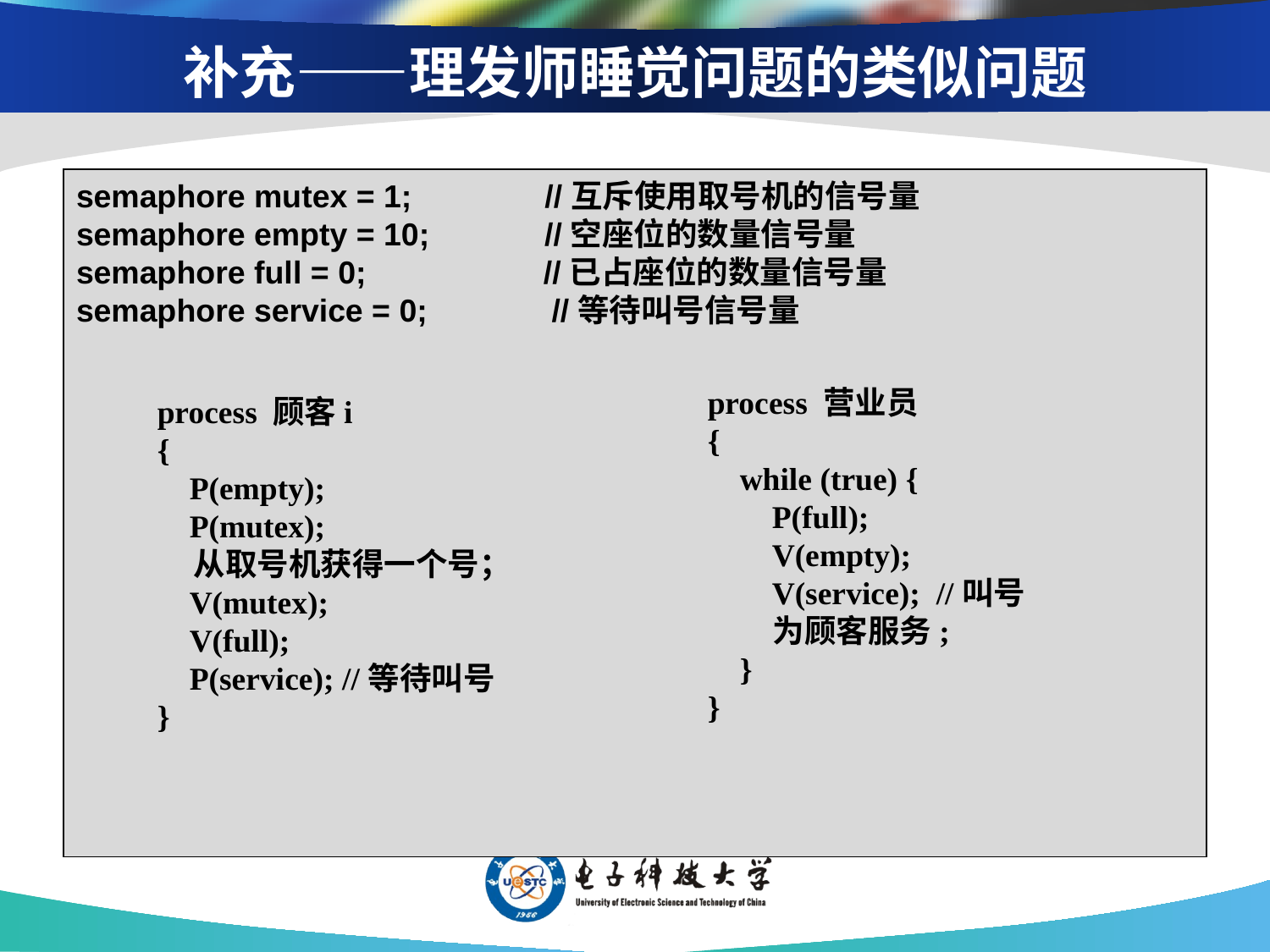

semaphore mutex = 1;               //互斥使用取号机的信号量
semaphore empty = 10;             //空座位的数量信号量
semaphore full = 0;                    //已占座位的数量信号量
semaphore service = 0;              //等待叫号信号量

补充——理发师睡觉问题的类似问题
process 营业员
{
    while (true) {
        P(full);
        V(empty);
        V(service);  //叫号
        为顾客服务;
    }
}
process 顾客i
{
    P(empty);
    P(mutex);
    从取号机获得一个号；
    V(mutex);
    V(full);
    P(service); //等待叫号
}